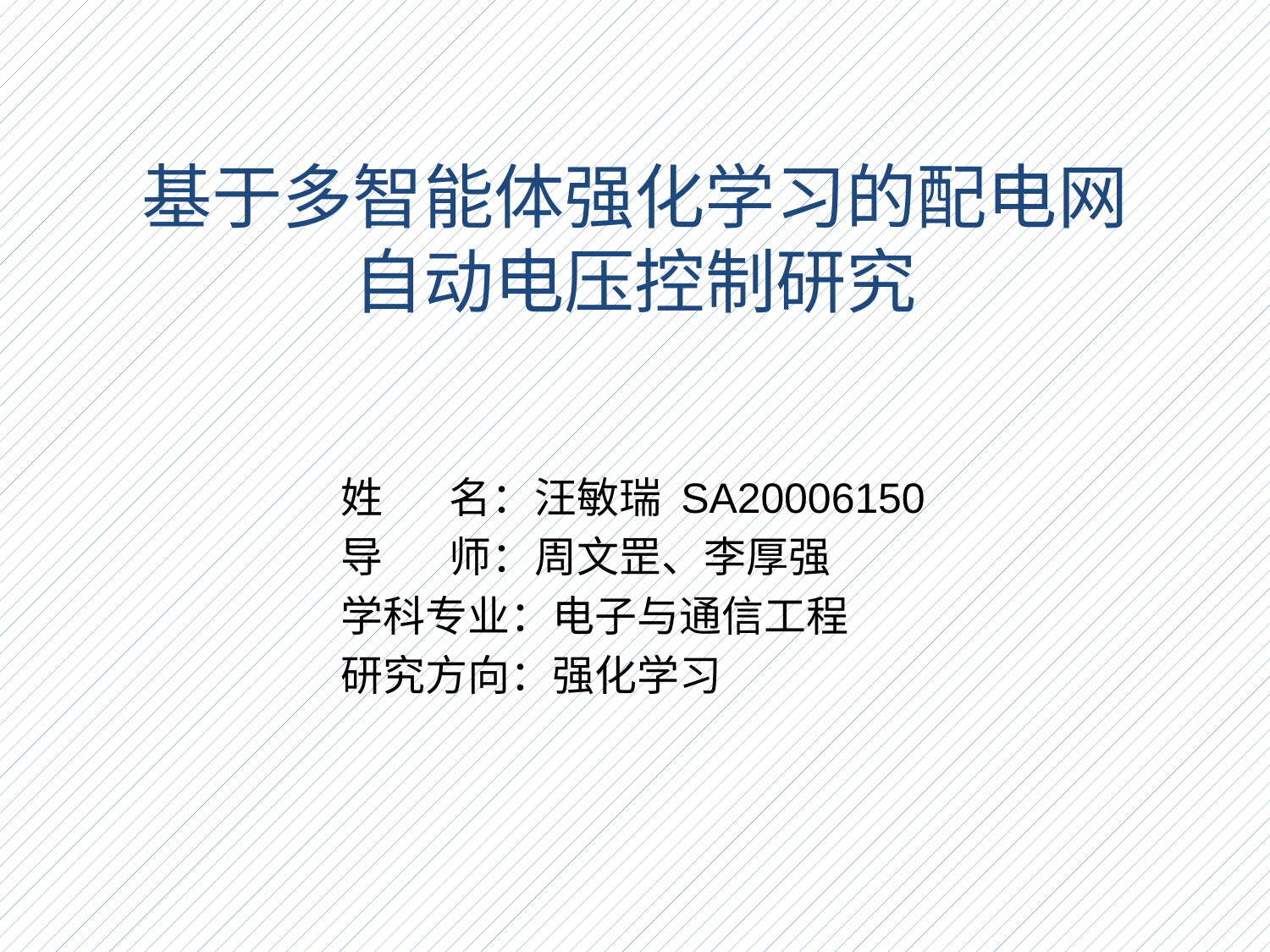

# 基于多智能体强化学习的配电网自动电压控制研究
姓       名：汪敏瑞 SA20006150
导       师：周文罡、李厚强
学科专业：电子与通信工程
研究方向：强化学习